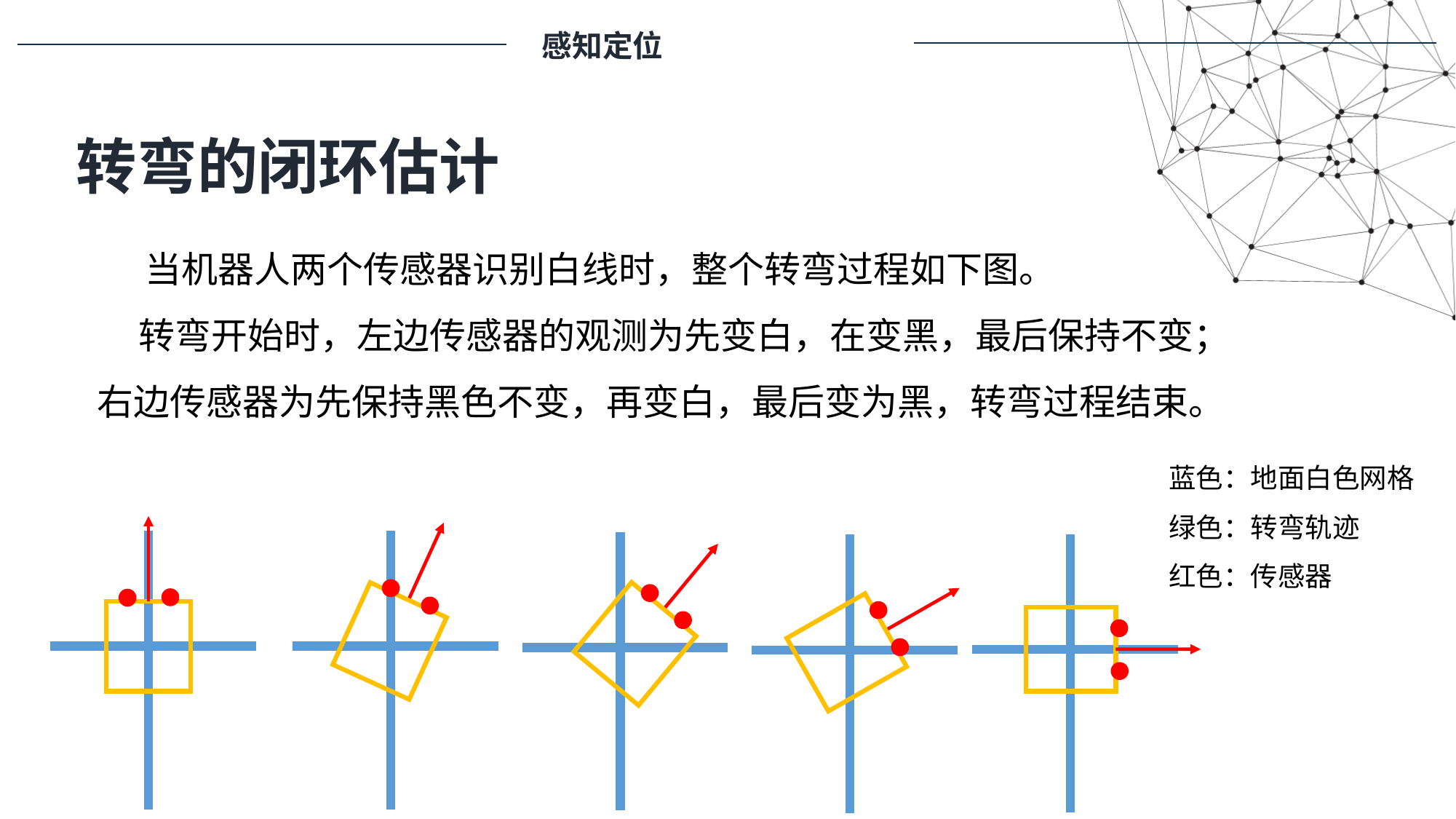

感知定位
转弯的闭环估计
    当机器人两个传感器识别白线时，整个转弯过程如下图。
    转弯开始时，左边传感器的观测为先变白，在变黑，最后保持不变；右边传感器为先保持黑色不变，再变白，最后变为黑，转弯过程结束。
蓝色：地面白色网格
绿色：转弯轨迹
红色：传感器